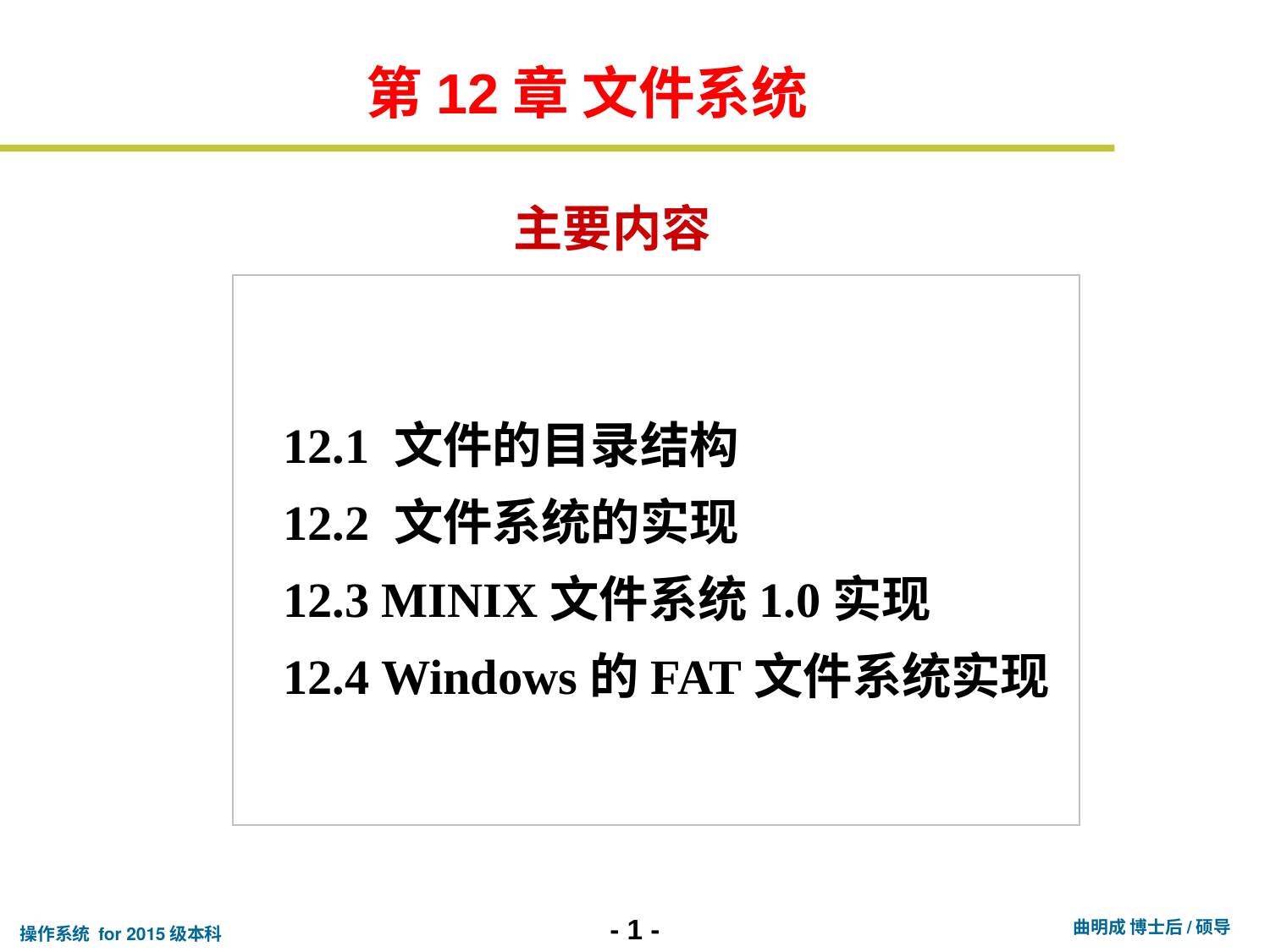

第12章 文件系统
主要内容
12.1 文件的目录结构
12.2 文件系统的实现
12.3 MINIX文件系统1.0实现
12.4 Windows的FAT文件系统实现